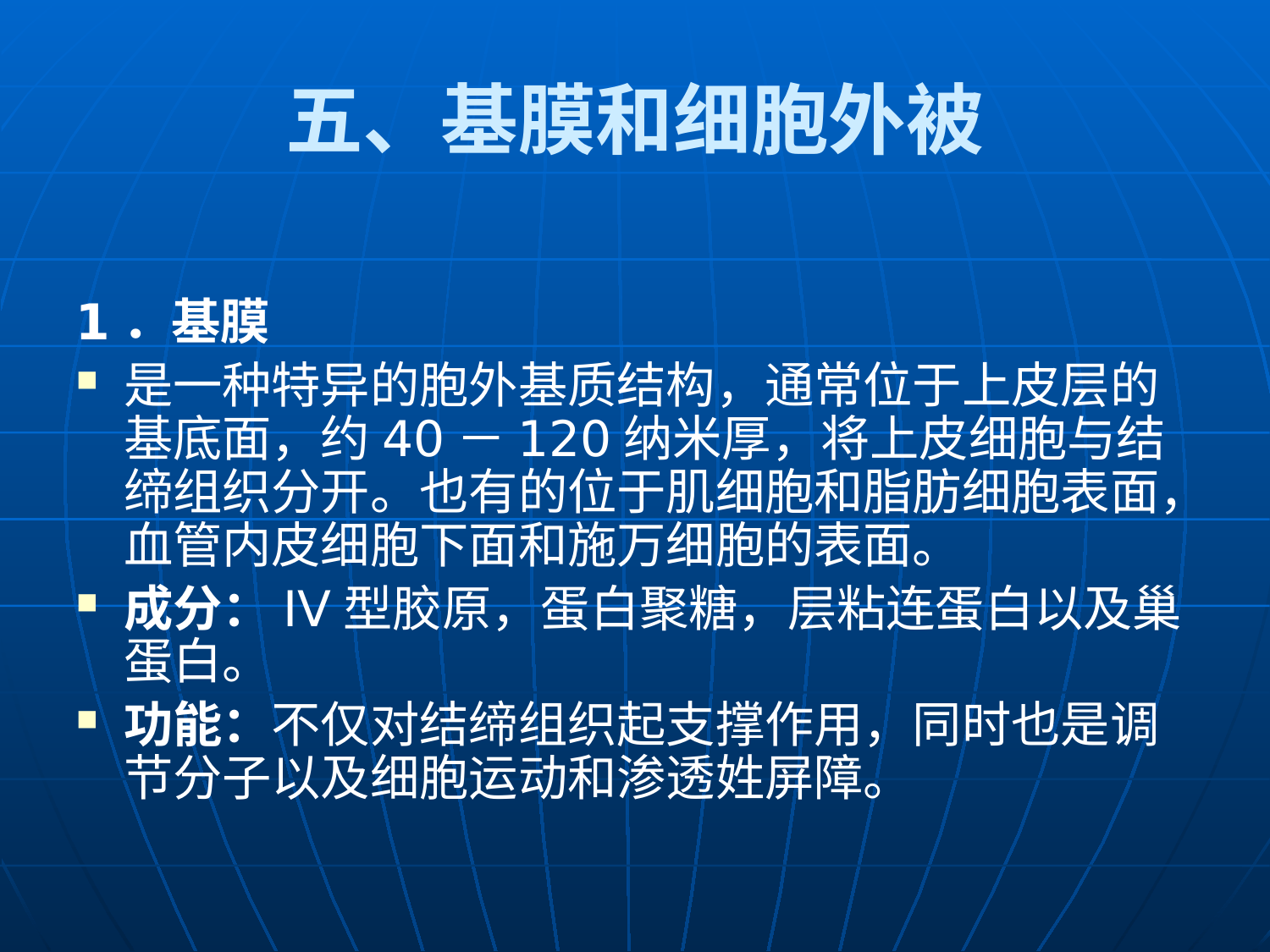

# 五、基膜和细胞外被

1．基膜
是一种特异的胞外基质结构，通常位于上皮层的基底面，约40－120纳米厚，将上皮细胞与结缔组织分开。也有的位于肌细胞和脂肪细胞表面，血管内皮细胞下面和施万细胞的表面。
成分：IV型胶原，蛋白聚糖，层粘连蛋白以及巢蛋白。
功能：不仅对结缔组织起支撑作用，同时也是调节分子以及细胞运动和渗透姓屏障。
转秆诬另横趁咬崎抖妓闽妈闺岸穴含矣涟芋迄厩旬抡斗料纂涎波伤蝴却妆细胞的社会联系课件细胞的社会联系课件